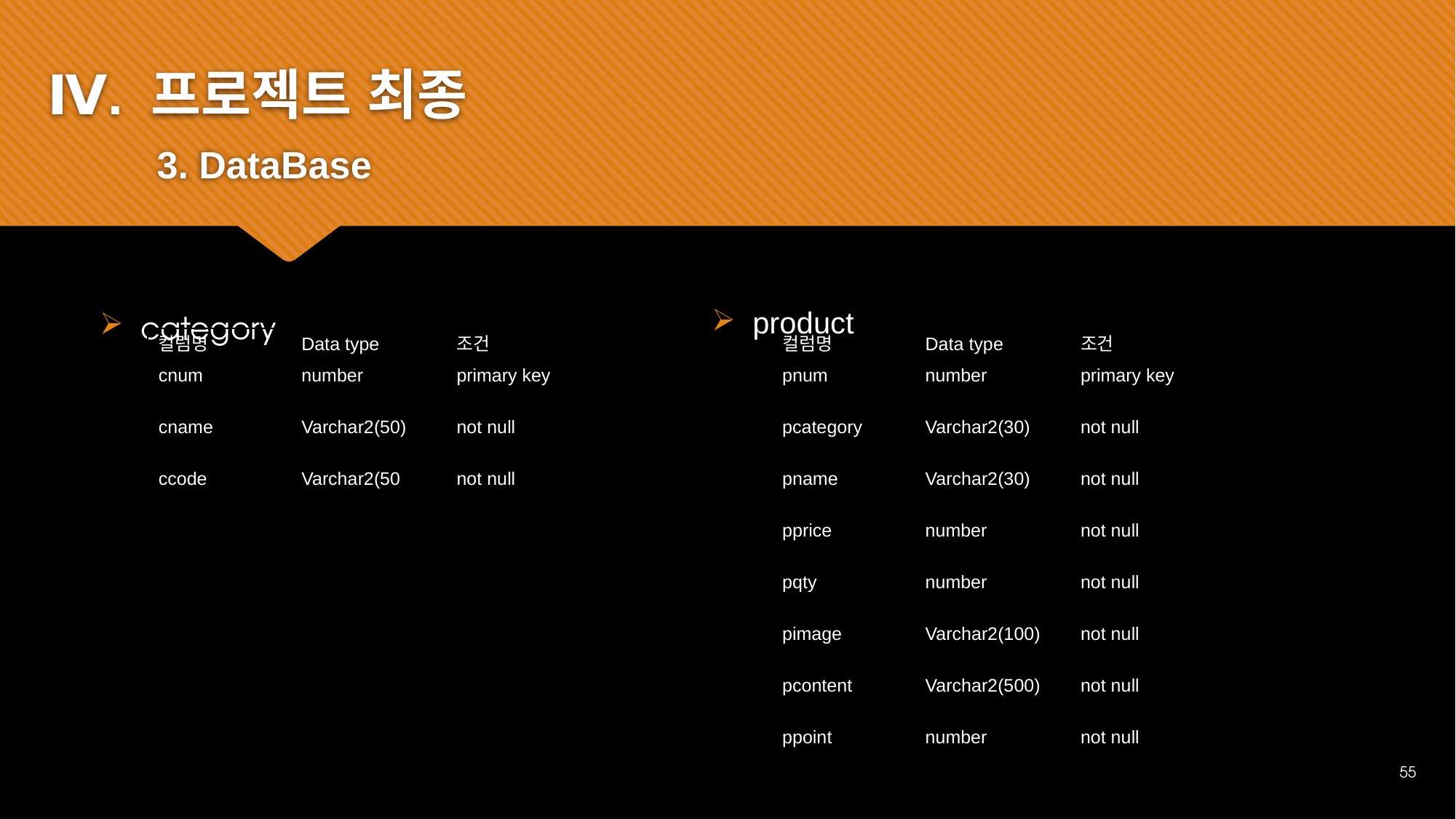

Ⅳ. 프로젝트 최종
	3. DataBase
#

category

product

| 컬럼명 | Data type | 조건 |
| --- | --- | --- |
| cnum | number | primary key |
| cname | Varchar2(50) | not null |
| ccode | Varchar2(50 | not null |
|  |  |  |
|  |  |  |
|  |  |  |
|  |  |  |
|  |  |  |
|  |  |  |
|  |  |  |
| 컬럼명 | Data type | 조건 |
| --- | --- | --- |
| pnum | number | primary key |
| pcategory | Varchar2(30) | not null |
| pname | Varchar2(30) | not null |
| pprice | number | not null |
| pqty | number | not null |
| pimage | Varchar2(100) | not null |
| pcontent | Varchar2(500) | not null |
| ppoint | number | not null |
55